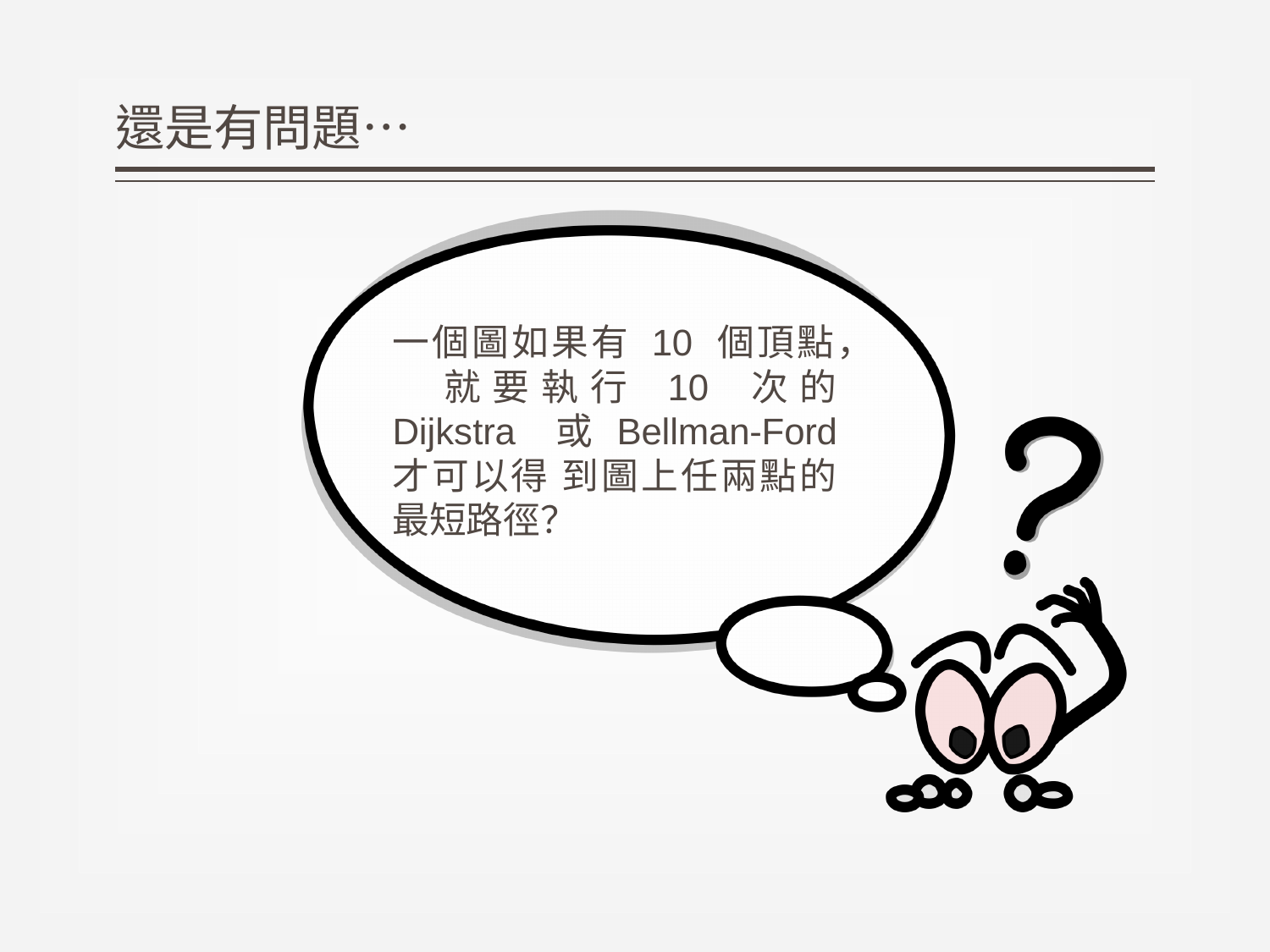

# 還是有問題…

一個圖如果有 10 個頂點，  就要執行 10 次的 Dijkstra  或 Bellman-Ford 才可以得 到圖上任兩點的最短路徑？